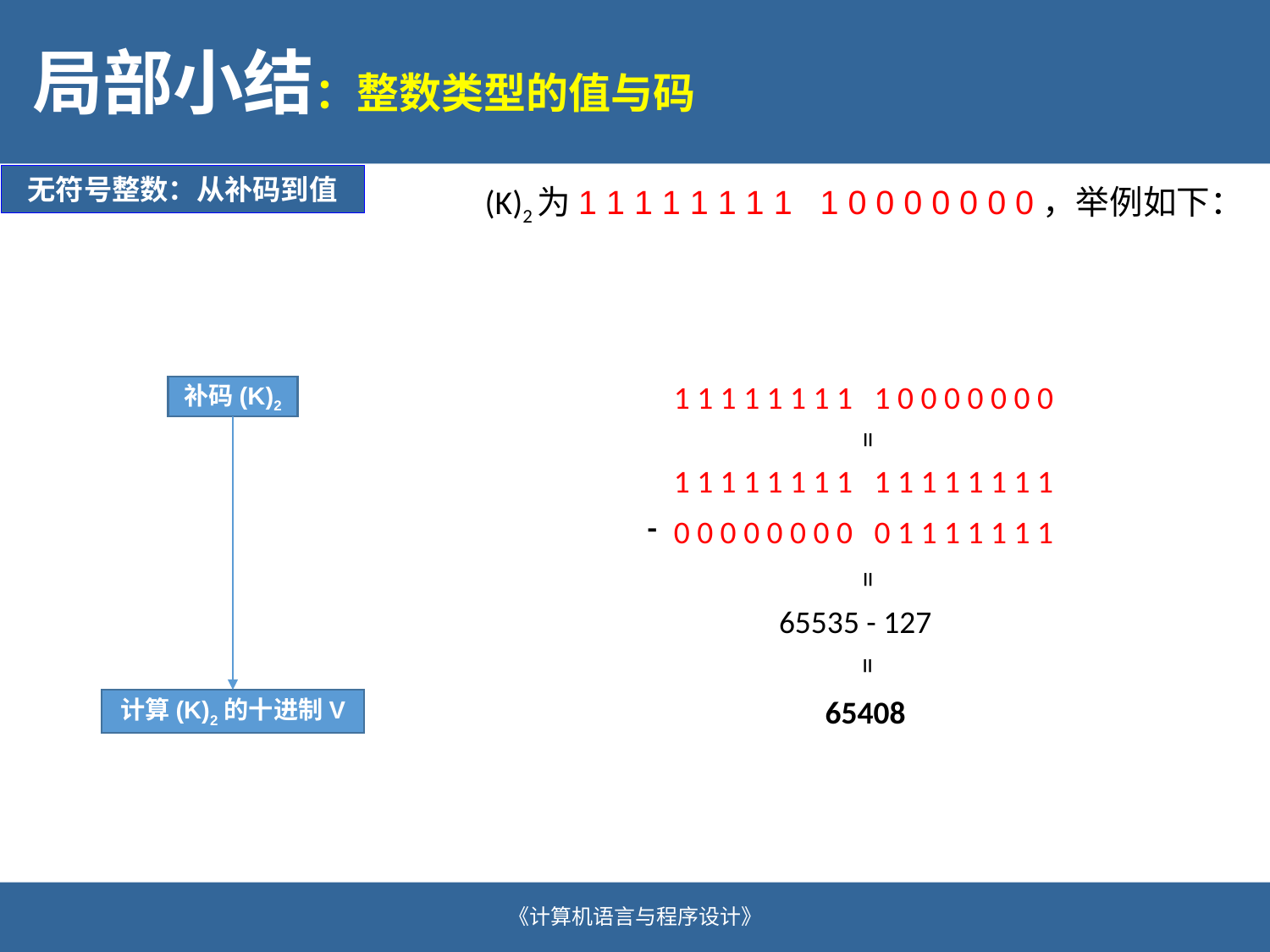

# 局部小结：整数类型的值与码
无符号整数：从补码到值
(K)2为1 1 1 1 1 1 1 1   1 0 0 0 0 0 0 0，举例如下：
1 1 1 1 1 1 1 1   1 0 0 0 0 0 0 0
补码(K)2
=
1 1 1 1 1 1 1 1   1 1 1 1 1 1 1 1
-
0 0 0 0 0 0 0 0   0 1 1 1 1 1 1 1
=
65535 - 127
=
65408
计算(K)2的十进制V

《计算机语言与程序设计》
66